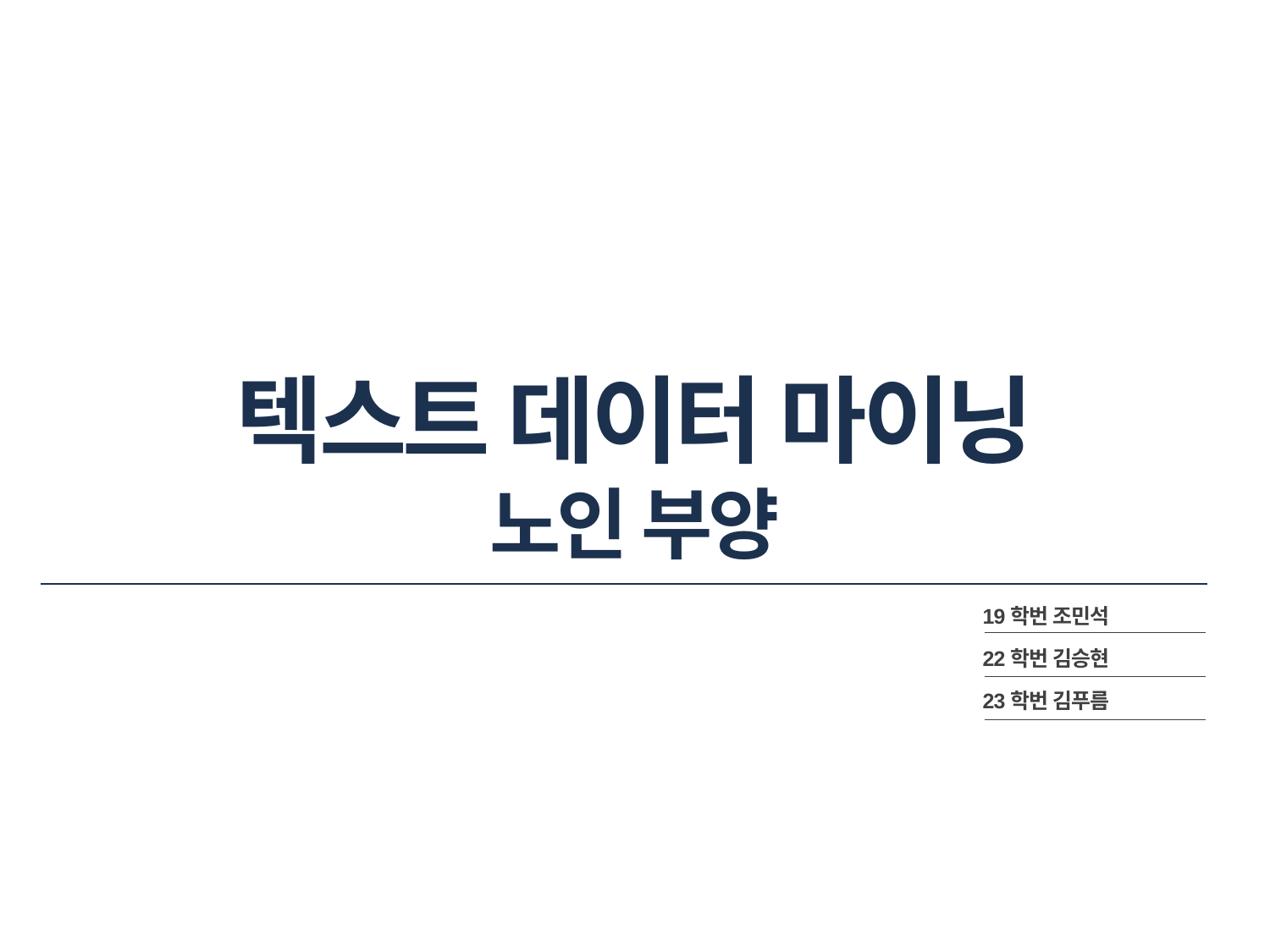

# 텍스트 데이터 마이닝 노인 부양
19학번 조민석
22학번 김승현
23학번 김푸름